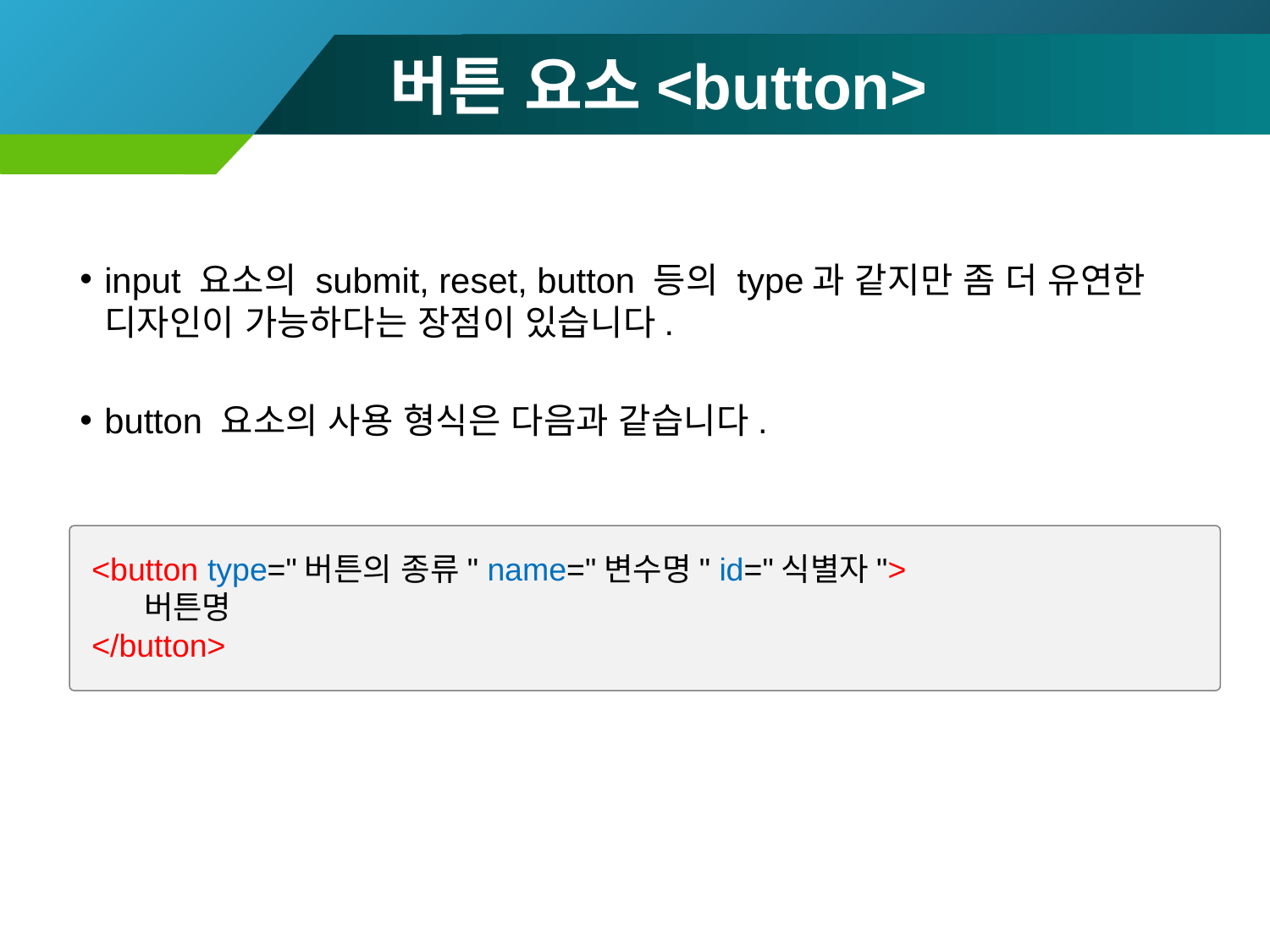

# 버튼 요소<button>
input 요소의 submit, reset, button 등의 type과 같지만 좀 더 유연한 디자인이 가능하다는 장점이 있습니다.

button 요소의 사용 형식은 다음과 같습니다.

<button type="버튼의 종류" name="변수명" id="식별자">
     버튼명
</button>